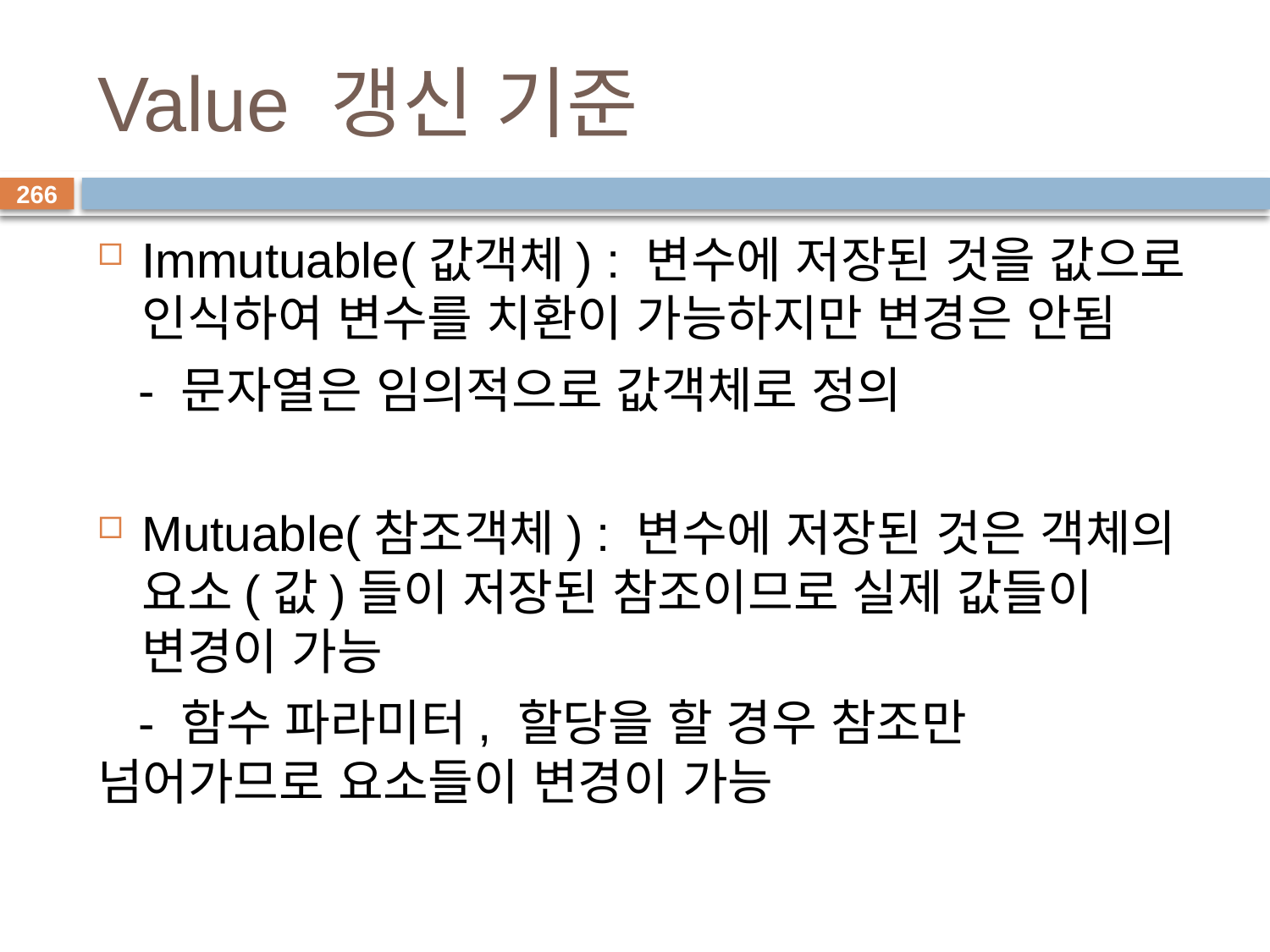

# Value 갱신 기준
266
Immutuable(값객체) : 변수에 저장된 것을 값으로 인식하여 변수를 치환이 가능하지만 변경은 안됨
   - 문자열은 임의적으로 값객체로 정의

Mutuable(참조객체) : 변수에 저장된 것은 객체의 요소(값)들이 저장된 참조이므로 실제 값들이 변경이 가능
   - 함수 파라미터, 할당을 할 경우 참조만 넘어가므로 요소들이 변경이 가능